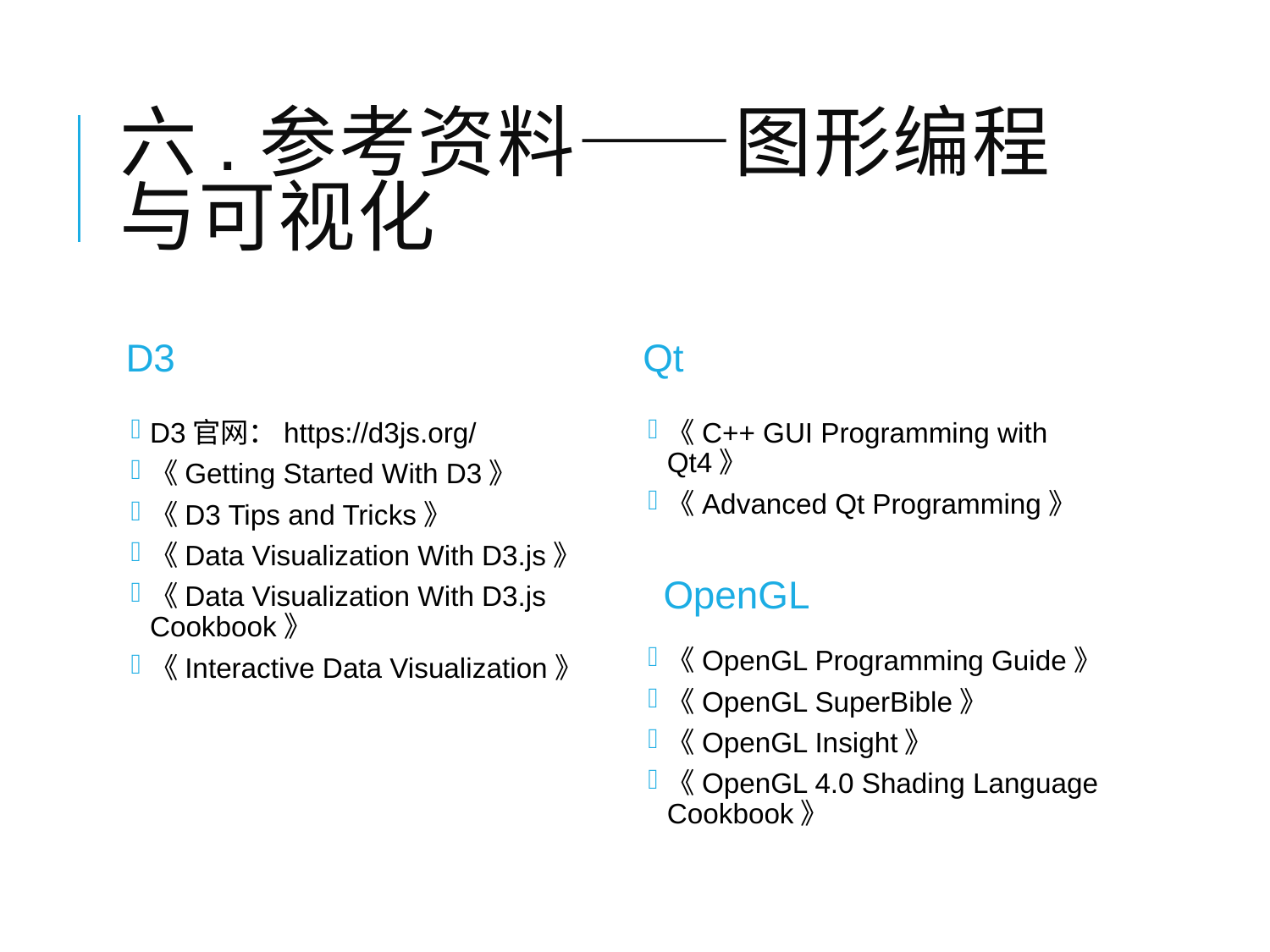

# 六.参考资料——图形编程与可视化
D3
Qt
D3官网：https://d3js.org/
《Getting Started With D3》
《D3 Tips and Tricks》
《Data Visualization With D3.js》
《Data Visualization With D3.js Cookbook》
《Interactive Data Visualization》

《C++ GUI Programming with Qt4》
《Advanced Qt Programming》

OpenGL
《OpenGL Programming Guide》
《OpenGL SuperBible》
《OpenGL Insight》
《OpenGL 4.0 Shading Language Cookbook》